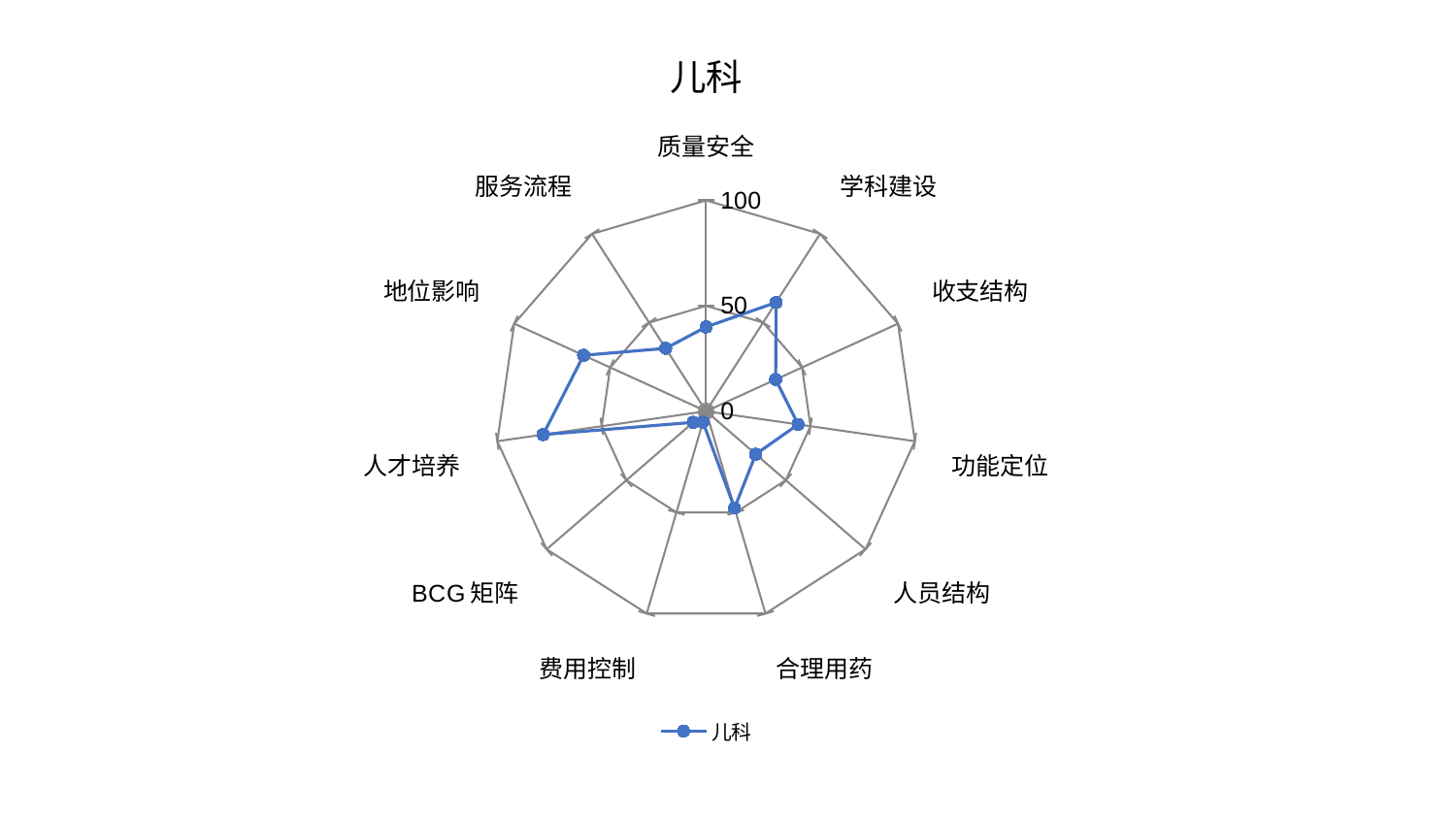

### Chart: 儿科

| Category | 儿科 |
|---|---|
| 质量安全 | 39.972910787463846 |
| 学科建设 | 61.330125201770535 |
| 收支结构 | 36.28514655123585 |
| 功能定位 | 44.090223039531516 |
| 人员结构 | 31.138281367985346 |
| 合理用药 | 47.8833355608553 |
| 费用控制 | 5.309137812557141 |
| BCG矩阵 | 8.057673539955758 |
| 人才培养 | 78.05654322250422 |
| 地位影响 | 63.85599234232848 |
| 服务流程 | 35.465529310771345 |
126